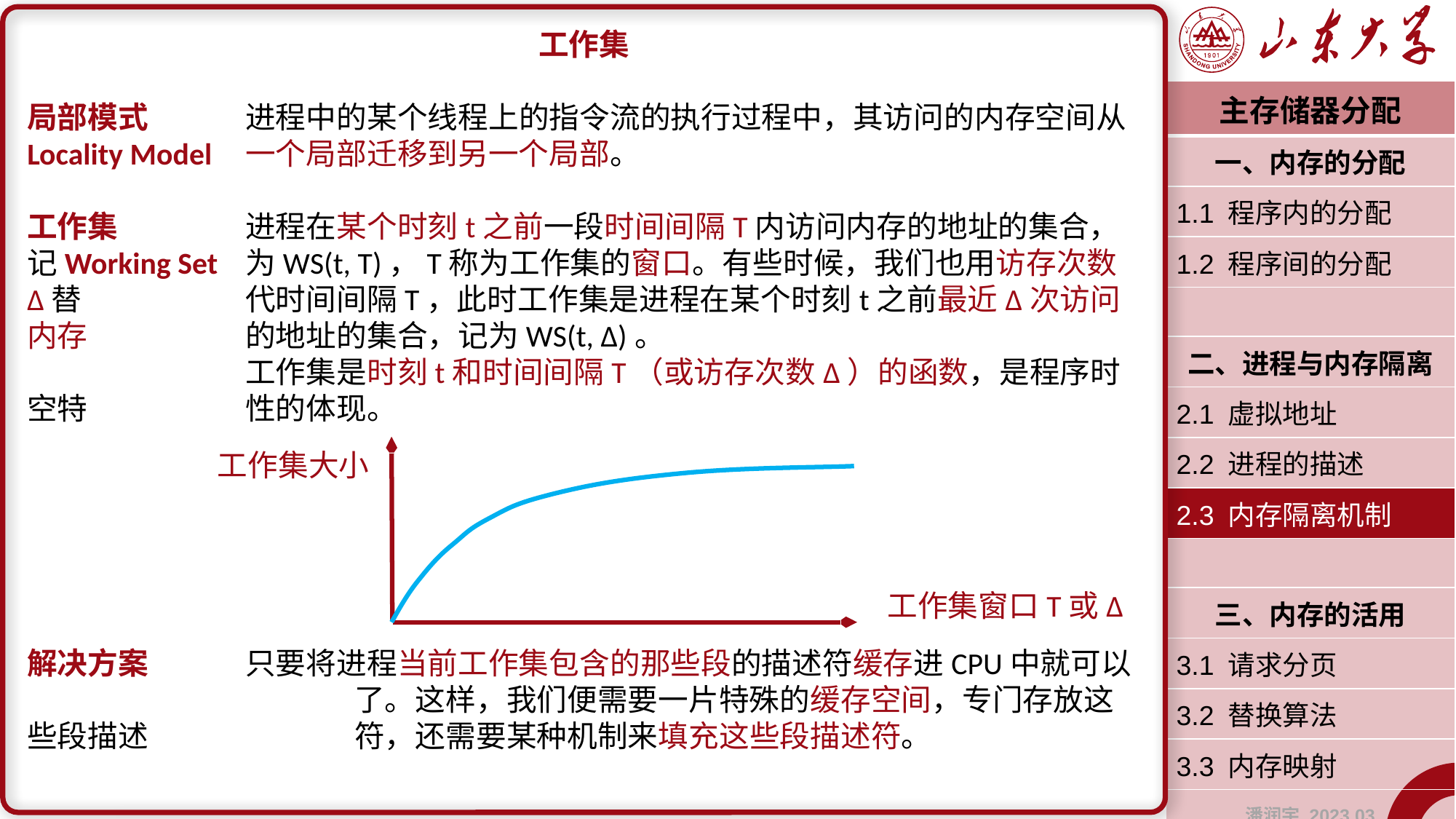

工作集

局部模式	进程中的某个线程上的指令流的执行过程中，其访问的内存空间从Locality Model	一个局部迁移到另一个局部。

工作集		进程在某个时刻t之前一段时间间隔T内访问内存的地址的集合，记Working Set	为WS(t, T)，T称为工作集的窗口。有些时候，我们也用访存次数Δ替		代时间间隔T，此时工作集是进程在某个时刻t之前最近Δ次访问内存		的地址的集合，记为WS(t, Δ)。
		工作集是时刻t和时间间隔T（或访存次数Δ）的函数，是程序时空特		性的体现。

解决方案	只要将进程当前工作集包含的那些段的描述符缓存进CPU中就可以			了。这样，我们便需要一片特殊的缓存空间，专门存放这些段描述		符，还需要某种机制来填充这些段描述符。
| 主存储器分配 |
| --- |
| 一、内存的分配 |
| 1.1 程序内的分配 |
| 1.2 程序间的分配 |
|  |
| 二、进程与内存隔离 |
| 2.1 虚拟地址 |
| 2.2 进程的描述 |
| 2.3 内存隔离机制 |
|  |
| 三、内存的活用 |
| 3.1 请求分页 |
| 3.2 替换算法 |
| 3.3 内存映射 |
| 潘润宇 2023.03 |
工作集大小

工作集窗口T或Δ